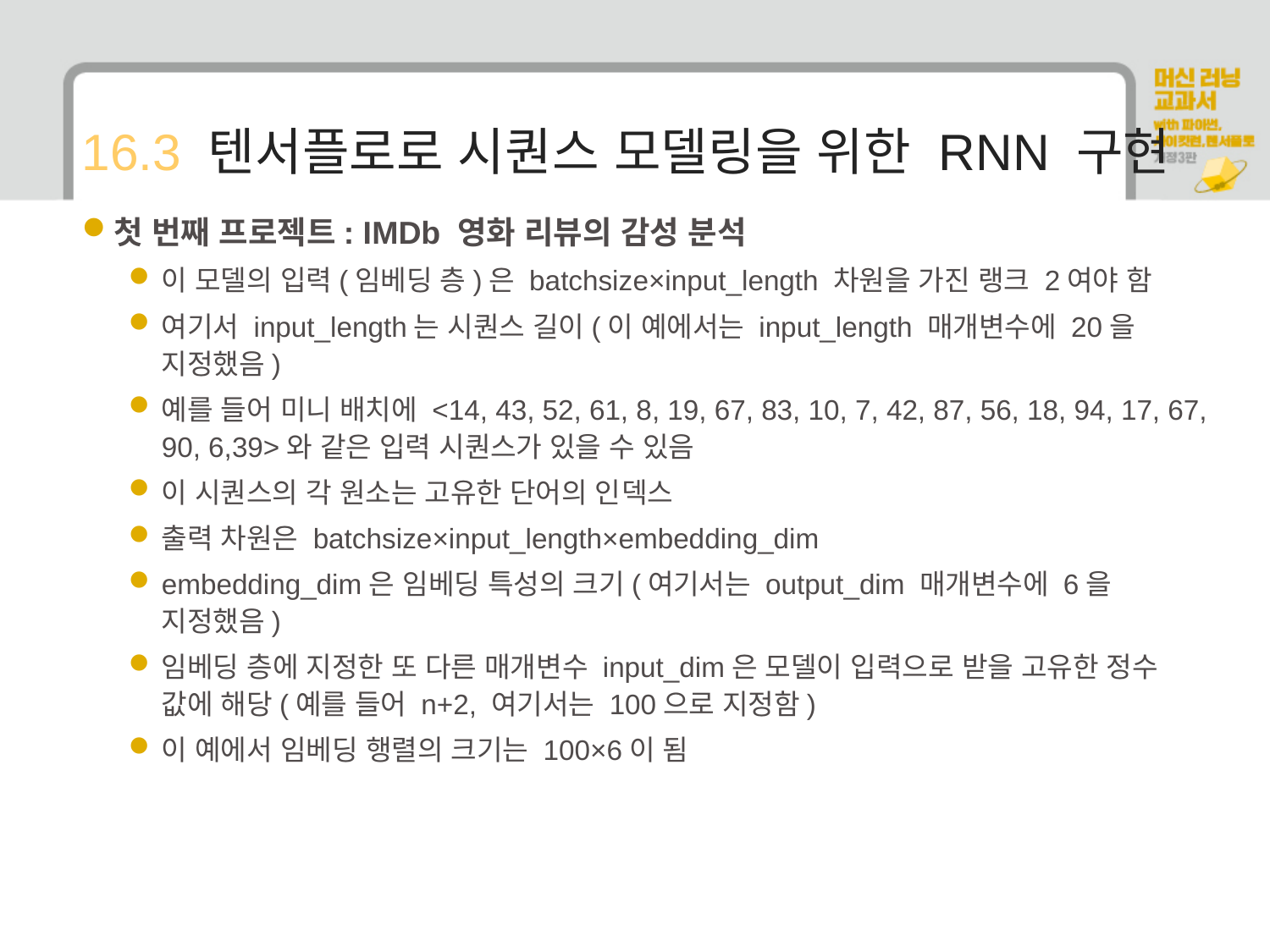

# 16.3 텐서플로로 시퀀스 모델링을 위한 RNN 구현
첫 번째 프로젝트: IMDb 영화 리뷰의 감성 분석
이 모델의 입력(임베딩 층)은 batchsize×input_length 차원을 가진 랭크 2여야 함
여기서 input_length는 시퀀스 길이(이 예에서는 input_length 매개변수에 20을 지정했음)
예를 들어 미니 배치에 <14, 43, 52, 61, 8, 19, 67, 83, 10, 7, 42, 87, 56, 18, 94, 17, 67, 90, 6,39>와 같은 입력 시퀀스가 있을 수 있음
이 시퀀스의 각 원소는 고유한 단어의 인덱스
출력 차원은 batchsize×input_length×embedding_dim
embedding_dim은 임베딩 특성의 크기(여기서는 output_dim 매개변수에 6을 지정했음)
임베딩 층에 지정한 또 다른 매개변수 input_dim은 모델이 입력으로 받을 고유한 정수 값에 해당(예를 들어 n+2, 여기서는 100으로 지정함)
이 예에서 임베딩 행렬의 크기는 100×6이 됨